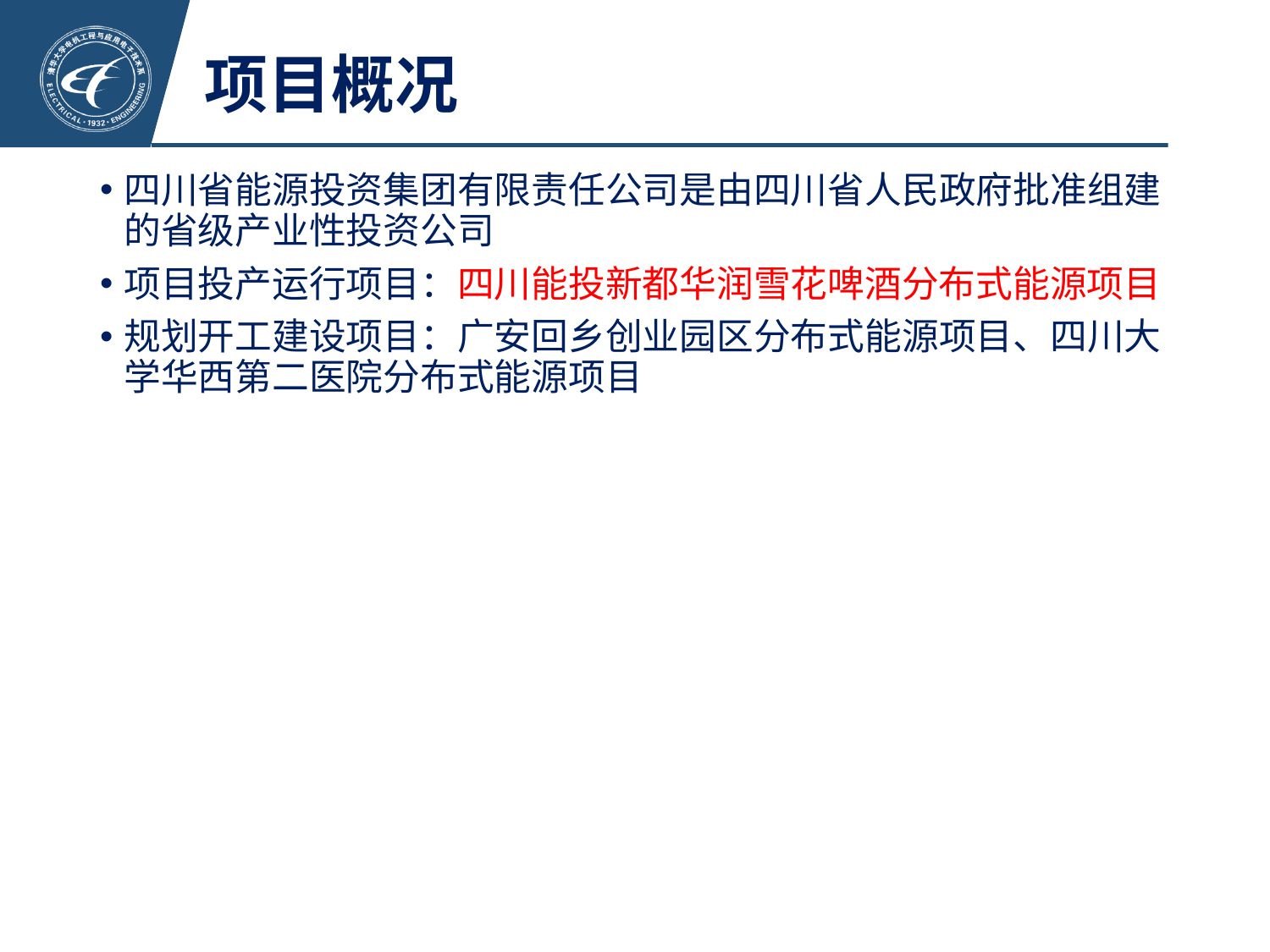

# 项目概况
四川省能源投资集团有限责任公司是由四川省人民政府批准组建的省级产业性投资公司
项目投产运行项目：四川能投新都华润雪花啤酒分布式能源项目
规划开工建设项目：广安回乡创业园区分布式能源项目、四川大学华西第二医院分布式能源项目